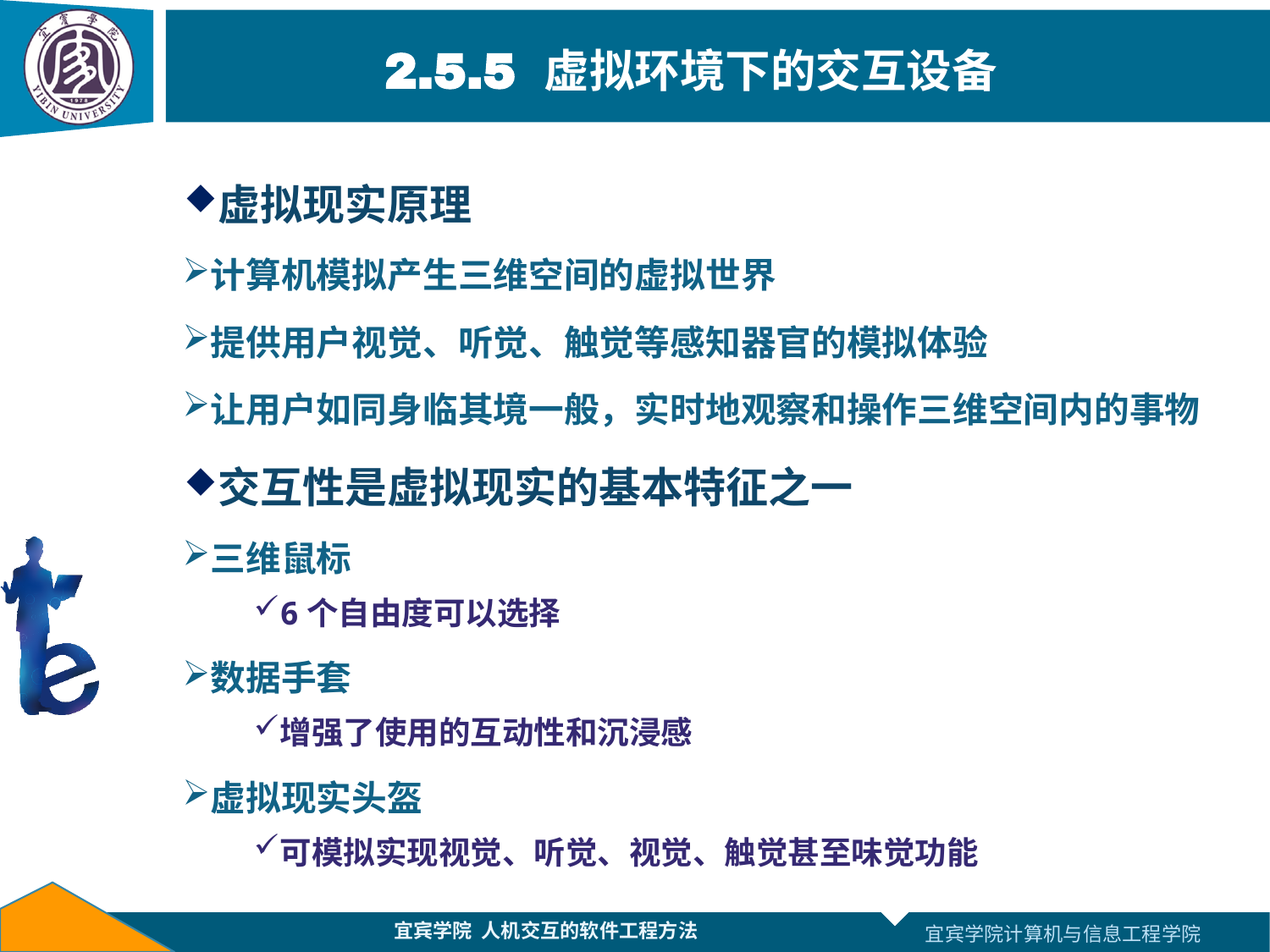

# 2.5.5 虚拟环境下的交互设备
虚拟现实原理
计算机模拟产生三维空间的虚拟世界
提供用户视觉、听觉、触觉等感知器官的模拟体验
让用户如同身临其境一般，实时地观察和操作三维空间内的事物
交互性是虚拟现实的基本特征之一
三维鼠标
6个自由度可以选择
数据手套
增强了使用的互动性和沉浸感
虚拟现实头盔
可模拟实现视觉、听觉、视觉、触觉甚至味觉功能
61
宜宾学院  人机交互的软件工程方法